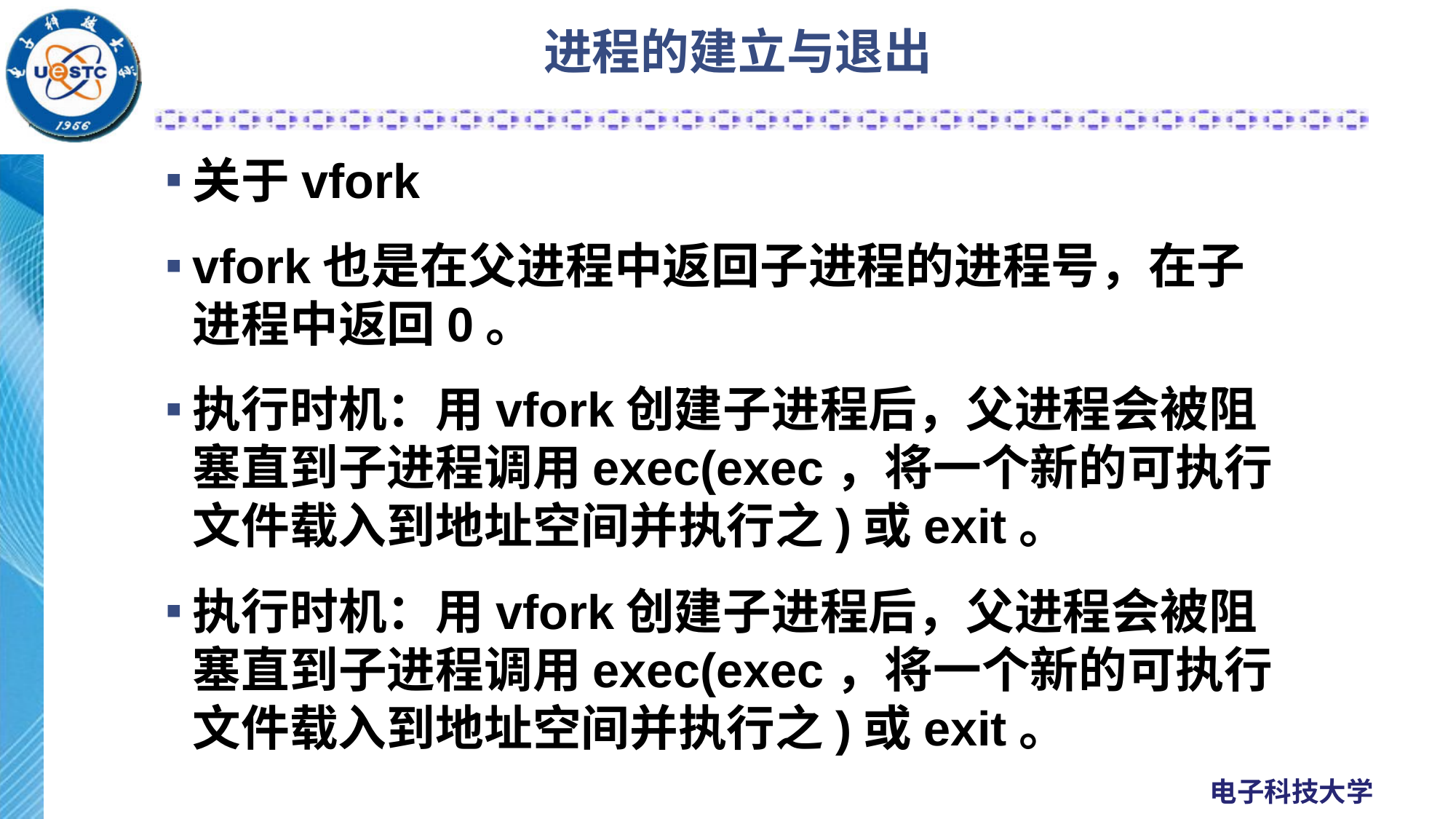

# 进程的建立与退出
关于vfork
vfork也是在父进程中返回子进程的进程号，在子进程中返回0。
执行时机：用vfork创建子进程后，父进程会被阻塞直到子进程调用exec(exec，将一个新的可执行文件载入到地址空间并执行之)或exit。
执行时机：用vfork创建子进程后，父进程会被阻塞直到子进程调用exec(exec，将一个新的可执行文件载入到地址空间并执行之)或exit。